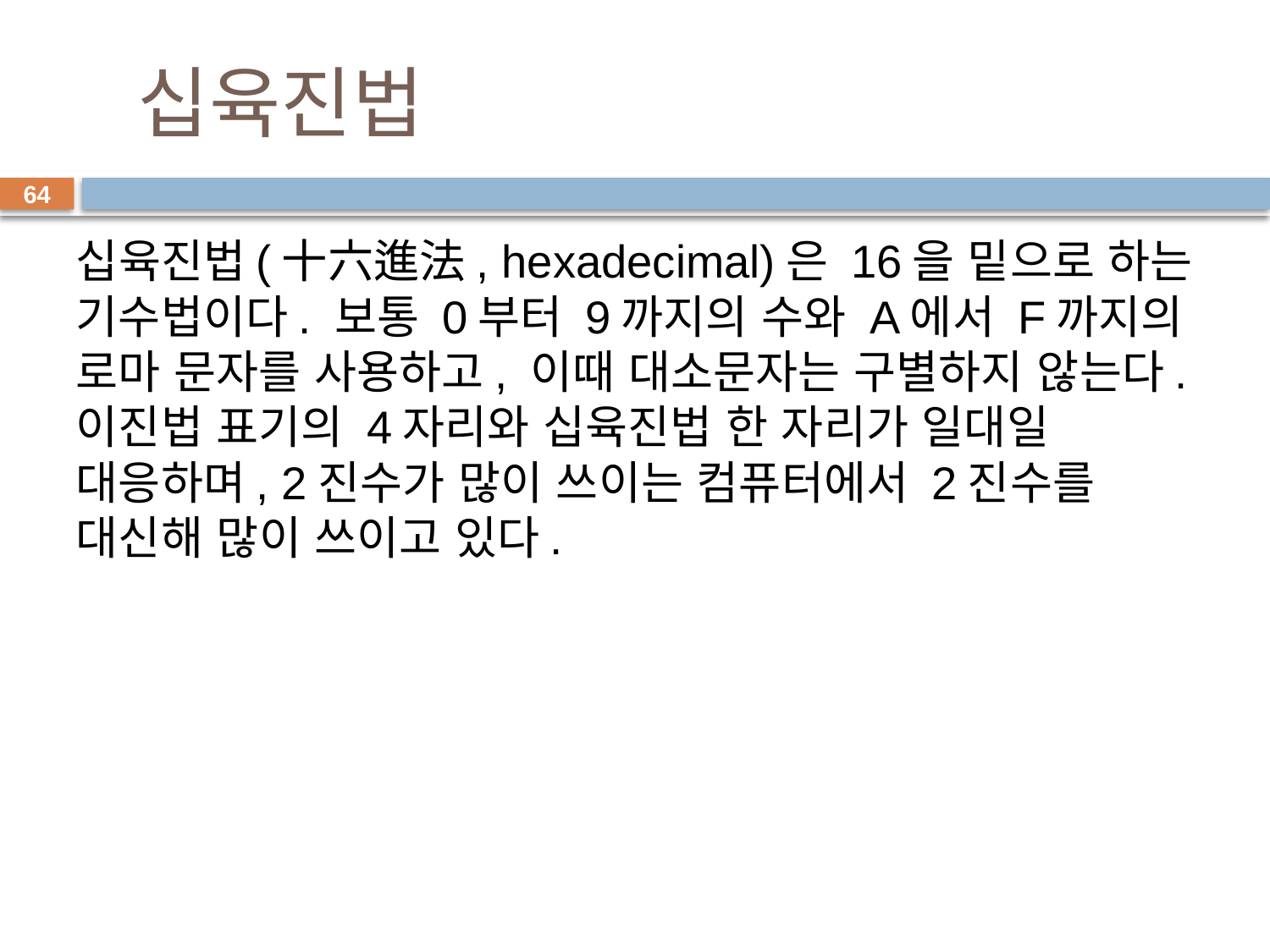

# 십육진법
64
십육진법(十六進法, hexadecimal)은 16을 밑으로 하는 기수법이다. 보통 0부터 9까지의 수와 A에서 F까지의 로마 문자를 사용하고, 이때 대소문자는 구별하지 않는다. 이진법 표기의 4자리와 십육진법 한 자리가 일대일 대응하며, 2진수가 많이 쓰이는 컴퓨터에서 2진수를 대신해 많이 쓰이고 있다.